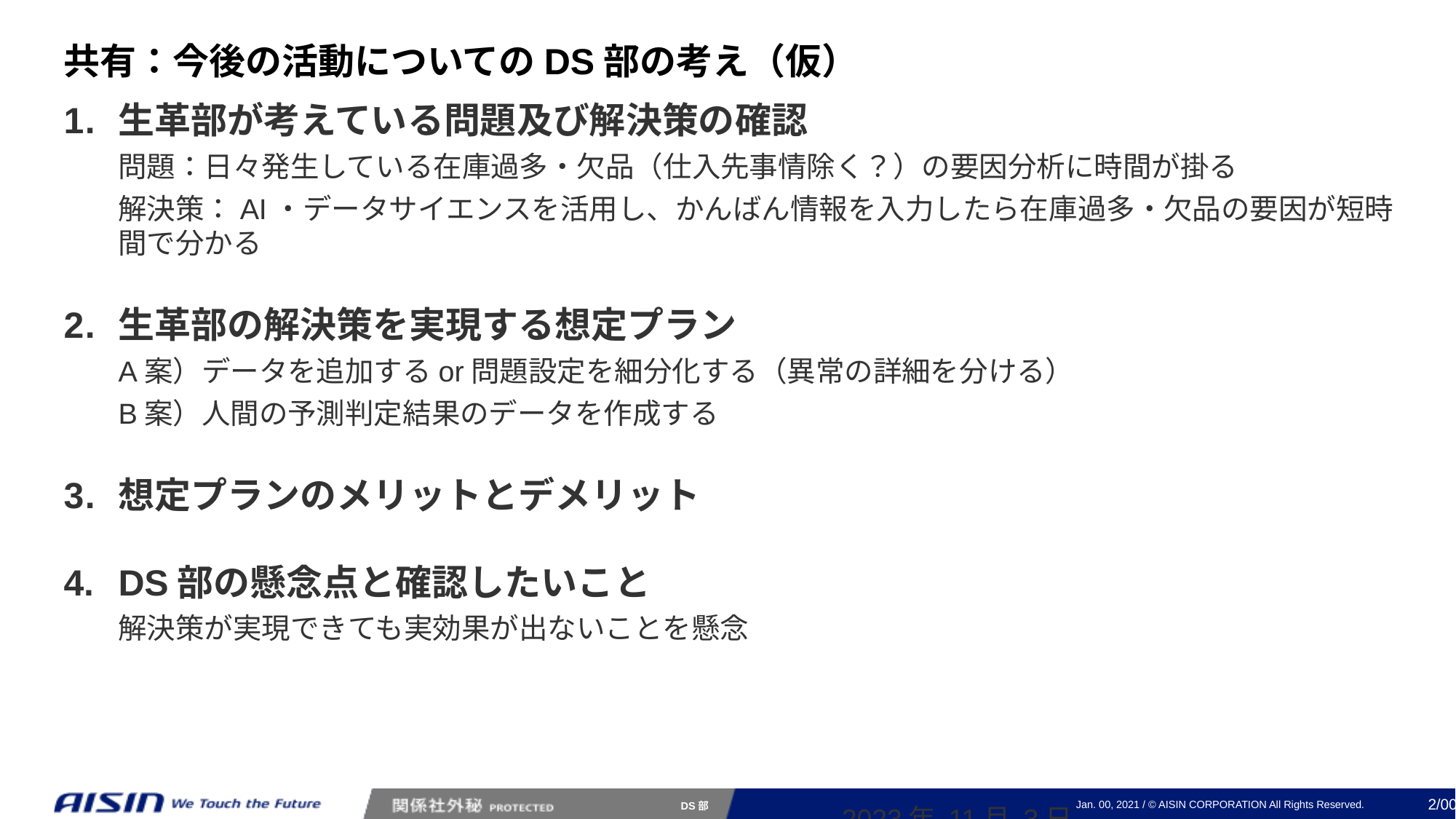

共有：今後の活動についてのDS部の考え（仮）

生革部が考えている問題及び解決策の確認
問題：日々発生している在庫過多・欠品（仕入先事情除く？）の要因分析に時間が掛る
解決策：AI・データサイエンスを活用し、かんばん情報を入力したら在庫過多・欠品の要因が短時間で分かる

生革部の解決策を実現する想定プラン
A案）データを追加するor問題設定を細分化する（異常の詳細を分ける）
B案）人間の予測判定結果のデータを作成する

想定プランのメリットとデメリット

DS部の懸念点と確認したいこと
解決策が実現できても実効果が出ないことを懸念

2023年 11月 3日